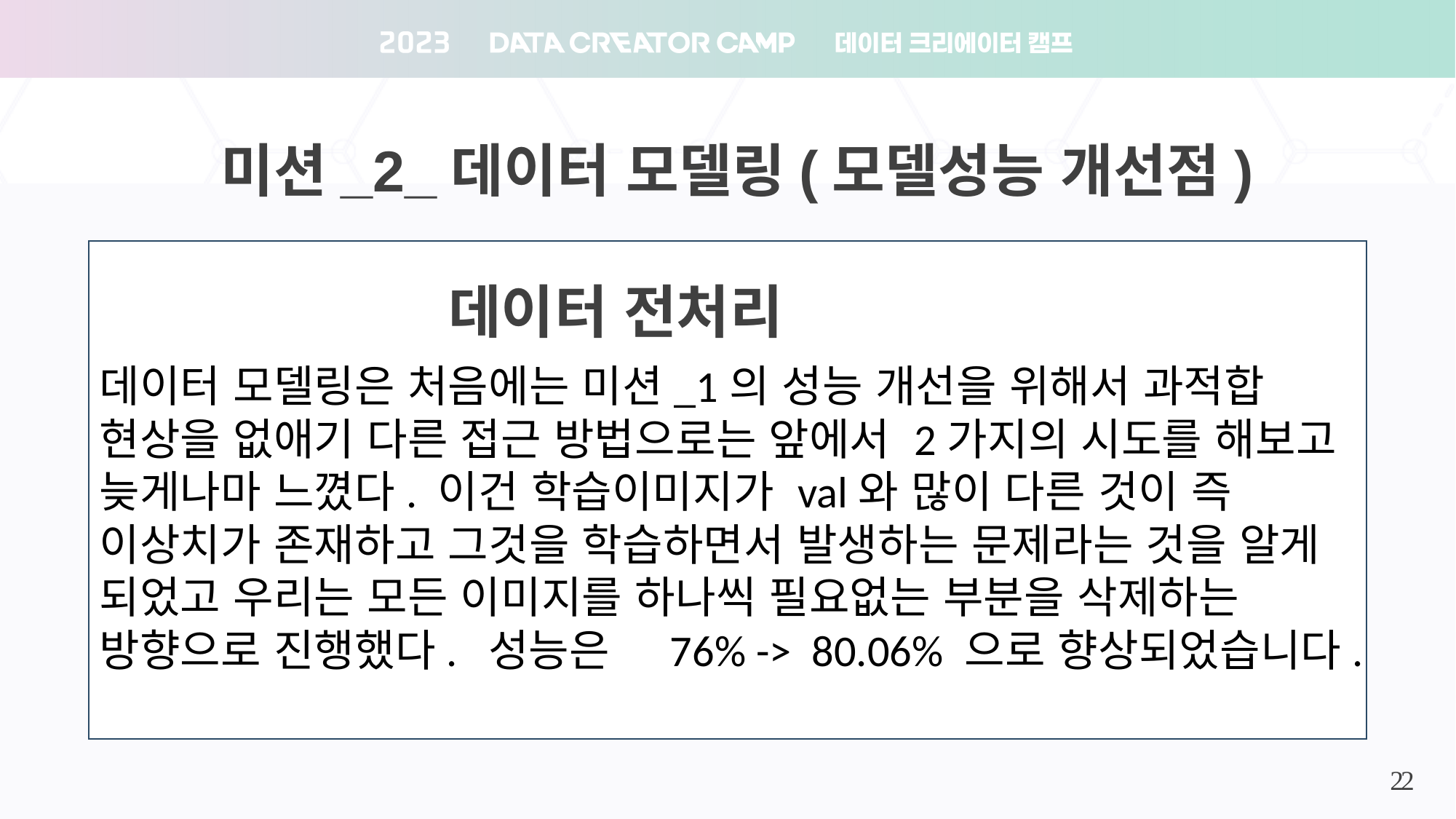

미션_2_데이터 모델링(모델성능 개선점)

                       데이터 전처리

데이터 모델링은 처음에는 미션_1의 성능 개선을 위해서 과적합 현상을 없애기 다른 접근 방법으로는 앞에서 2가지의 시도를 해보고 늦게나마 느꼈다. 이건 학습이미지가 val와 많이 다른 것이 즉 이상치가 존재하고 그것을 학습하면서 발생하는 문제라는 것을 알게 되었고 우리는 모든 이미지를 하나씩 필요없는 부분을 삭제하는 방향으로 진행했다.  성능은    76% ->  80.06% 으로 향상되었습니다.
22